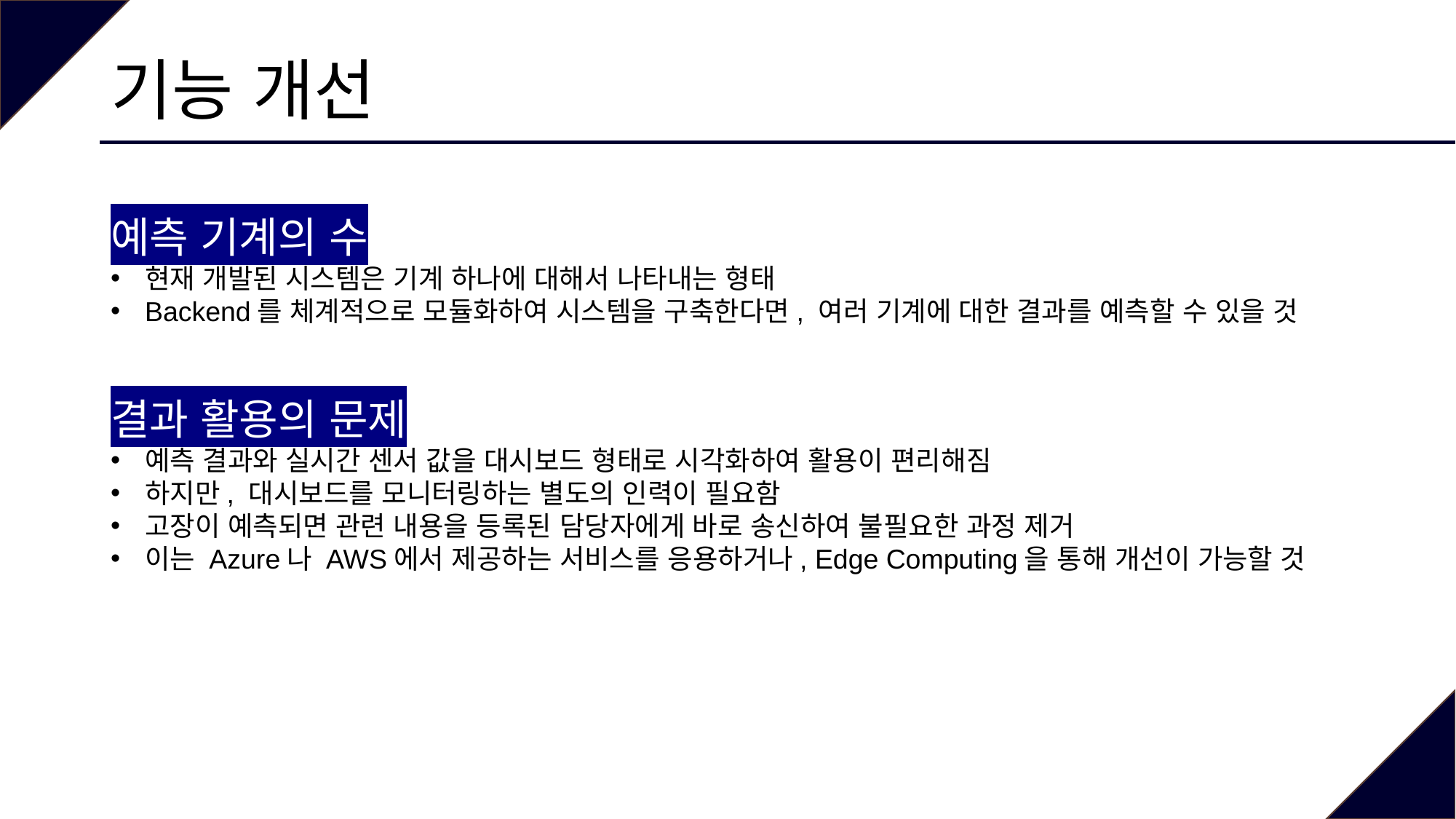

# 기능 개선
예측 기계의 수
현재 개발된 시스템은 기계 하나에 대해서 나타내는 형태
Backend를 체계적으로 모듈화하여 시스템을 구축한다면, 여러 기계에 대한 결과를 예측할 수 있을 것

결과 활용의 문제
예측 결과와 실시간 센서 값을 대시보드 형태로 시각화하여 활용이 편리해짐
하지만, 대시보드를 모니터링하는 별도의 인력이 필요함
고장이 예측되면 관련 내용을 등록된 담당자에게 바로 송신하여 불필요한 과정 제거
이는 Azure나 AWS에서 제공하는 서비스를 응용하거나, Edge Computing을 통해 개선이 가능할 것